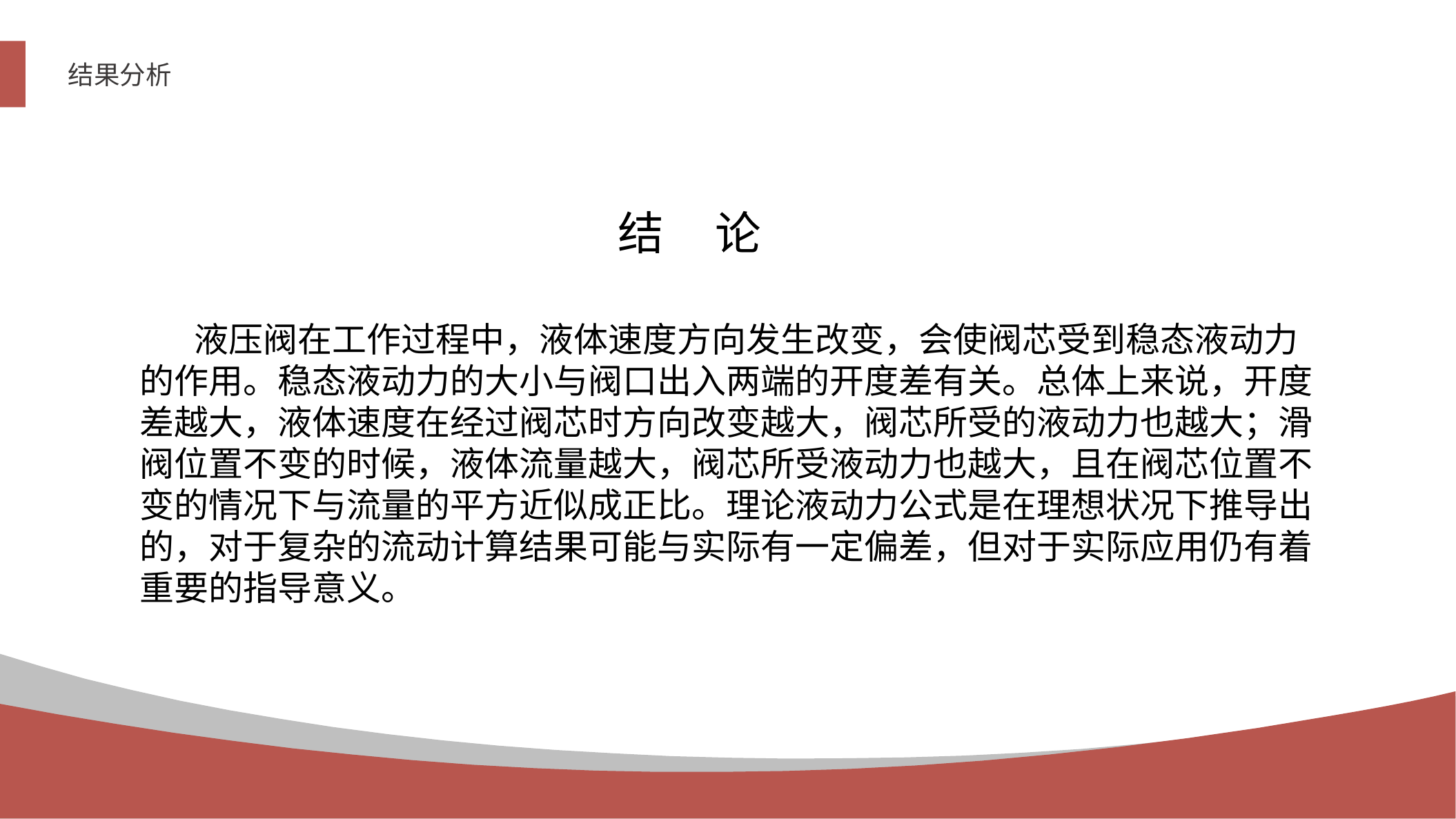

结果分析
结     论
      液压阀在工作过程中，液体速度方向发生改变，会使阀芯受到稳态液动力的作用。稳态液动力的大小与阀口出入两端的开度差有关。总体上来说，开度差越大，液体速度在经过阀芯时方向改变越大，阀芯所受的液动力也越大；滑阀位置不变的时候，液体流量越大，阀芯所受液动力也越大，且在阀芯位置不变的情况下与流量的平方近似成正比。理论液动力公式是在理想状况下推导出的，对于复杂的流动计算结果可能与实际有一定偏差，但对于实际应用仍有着重要的指导意义。